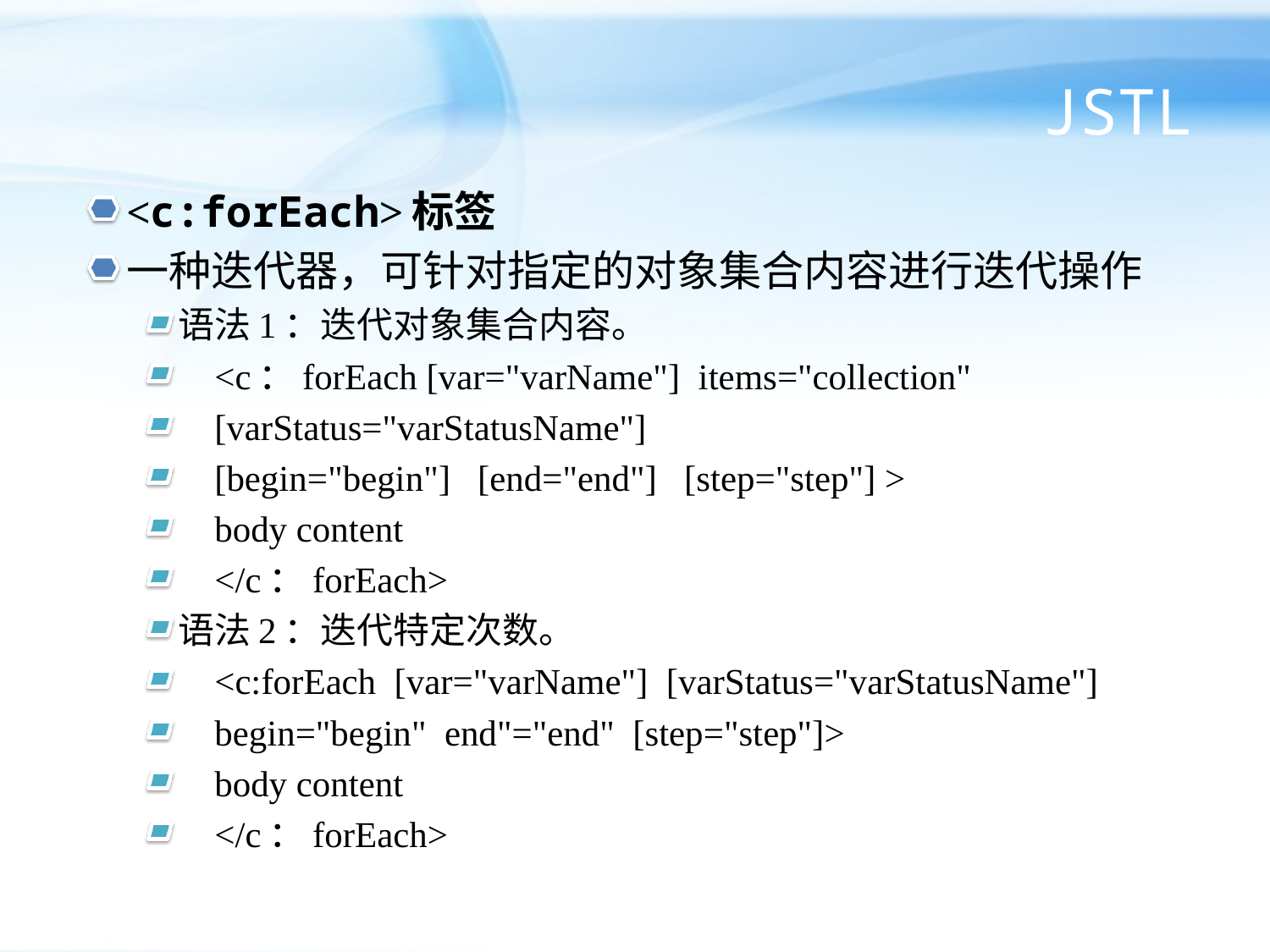

# JSTL
<c:forEach>标签
一种迭代器，可针对指定的对象集合内容进行迭代操作
语法1：迭代对象集合内容。
    <c：forEach [var="varName"]  items="collection"
    [varStatus="varStatusName"]
    [begin="begin"]   [end="end"]   [step="step"] >
    body content
    </c：forEach>
语法2：迭代特定次数。
    <c:forEach  [var="varName"]  [varStatus="varStatusName"]
    begin="begin"  end"="end"  [step="step"]>
    body content
    </c：forEach>